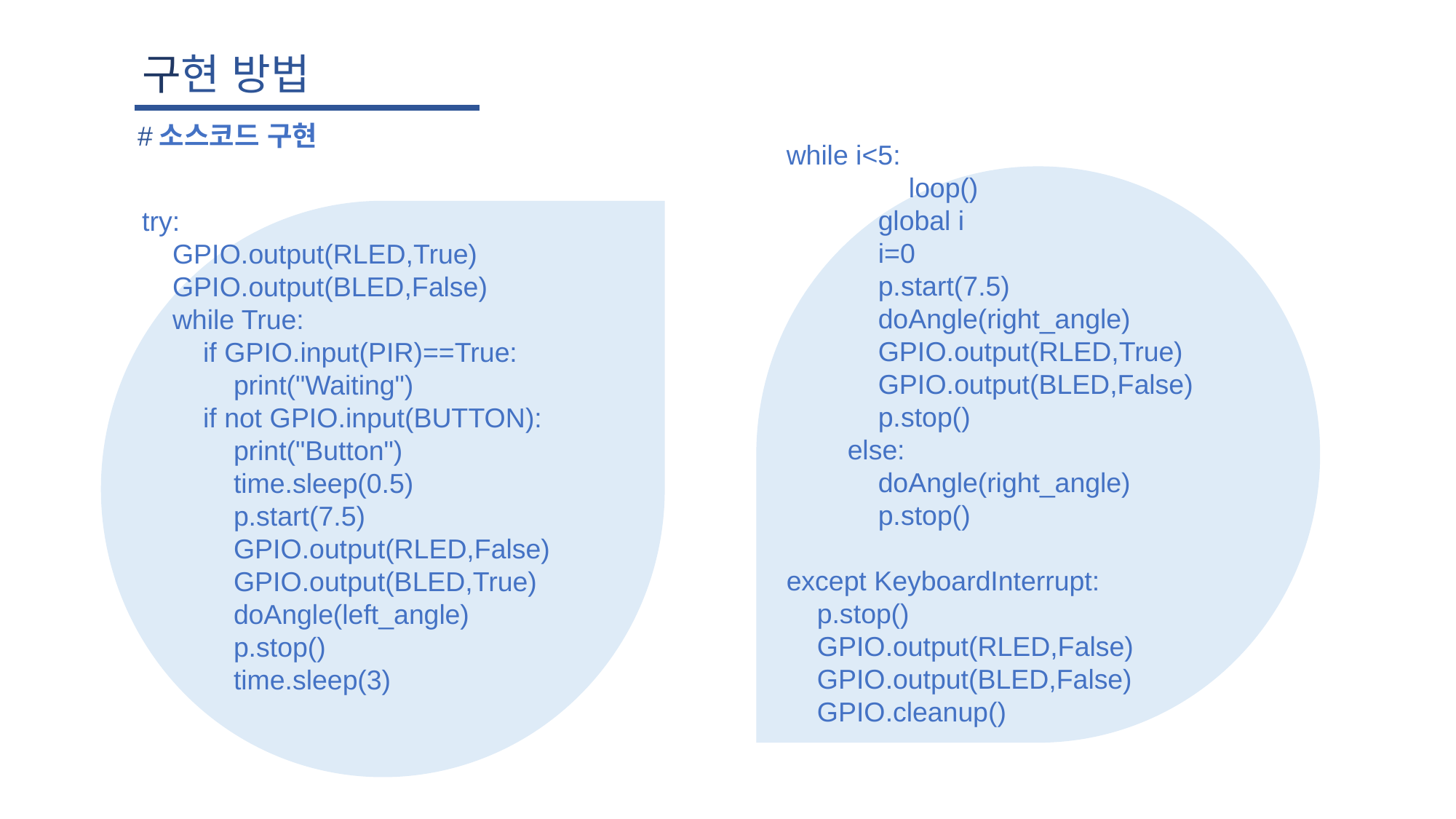

구현 방법
#소스코드 구현
while i<5:
                loop()
            global i
            i=0
            p.start(7.5)
            doAngle(right_angle)
            GPIO.output(RLED,True)
            GPIO.output(BLED,False)
            p.stop()
        else:
            doAngle(right_angle)
            p.stop()

except KeyboardInterrupt:
    p.stop()
    GPIO.output(RLED,False)
    GPIO.output(BLED,False)
    GPIO.cleanup()

try:
    GPIO.output(RLED,True)
    GPIO.output(BLED,False)
    while True:
        if GPIO.input(PIR)==True:
            print("Waiting")
        if not GPIO.input(BUTTON):
            print("Button")
            time.sleep(0.5)
            p.start(7.5)
            GPIO.output(RLED,False)
            GPIO.output(BLED,True)
            doAngle(left_angle)
            p.stop()
            time.sleep(3)